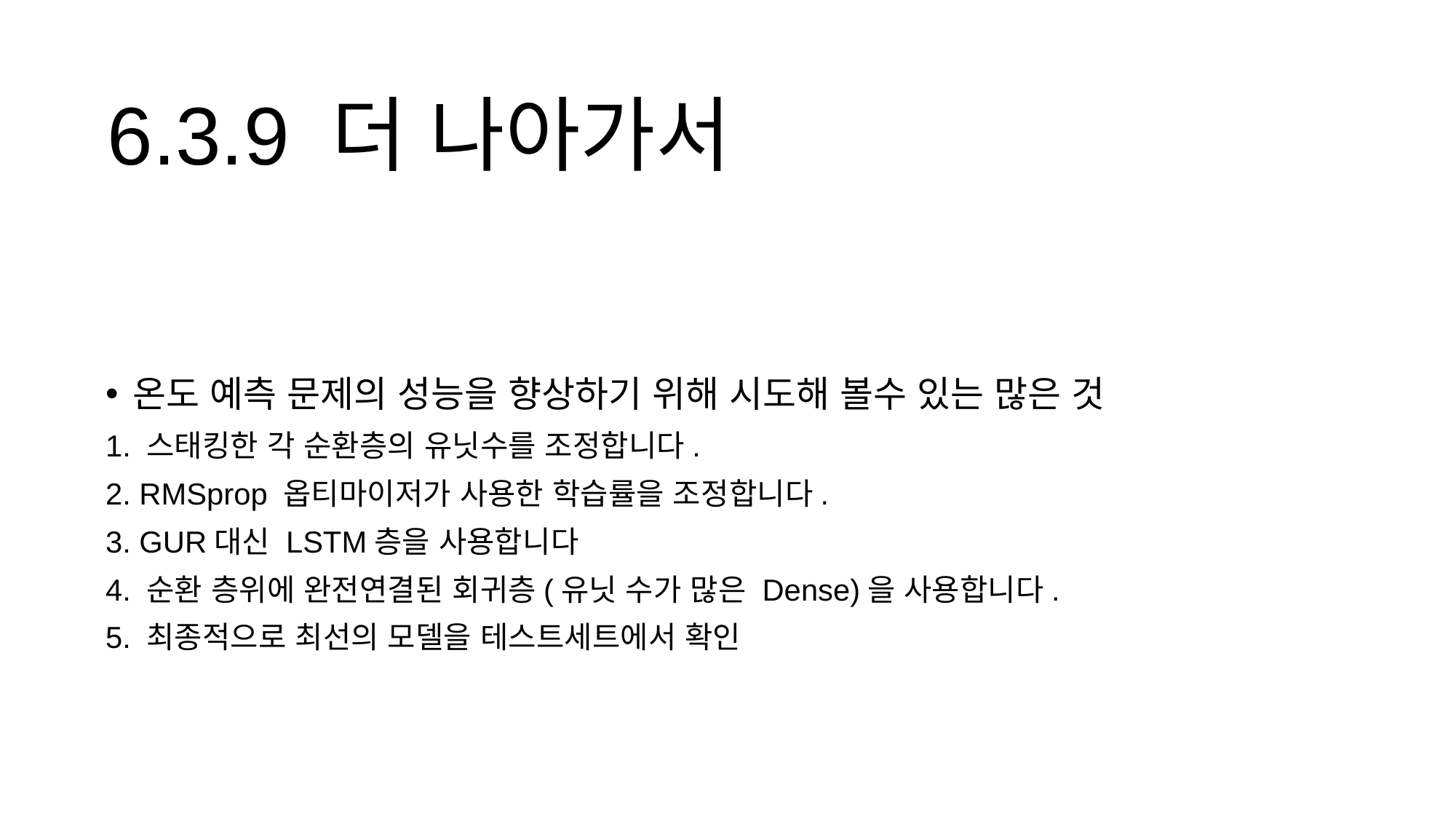

# 6.3.9 더 나아가서
온도 예측 문제의 성능을 향상하기 위해 시도해 볼수 있는 많은 것
1. 스태킹한 각 순환층의 유닛수를 조정합니다.
2. RMSprop 옵티마이저가 사용한 학습률을 조정합니다.
3. GUR대신 LSTM층을 사용합니다
4. 순환 층위에 완전연결된 회귀층(유닛 수가 많은 Dense)을 사용합니다.
5. 최종적으로 최선의 모델을 테스트세트에서 확인